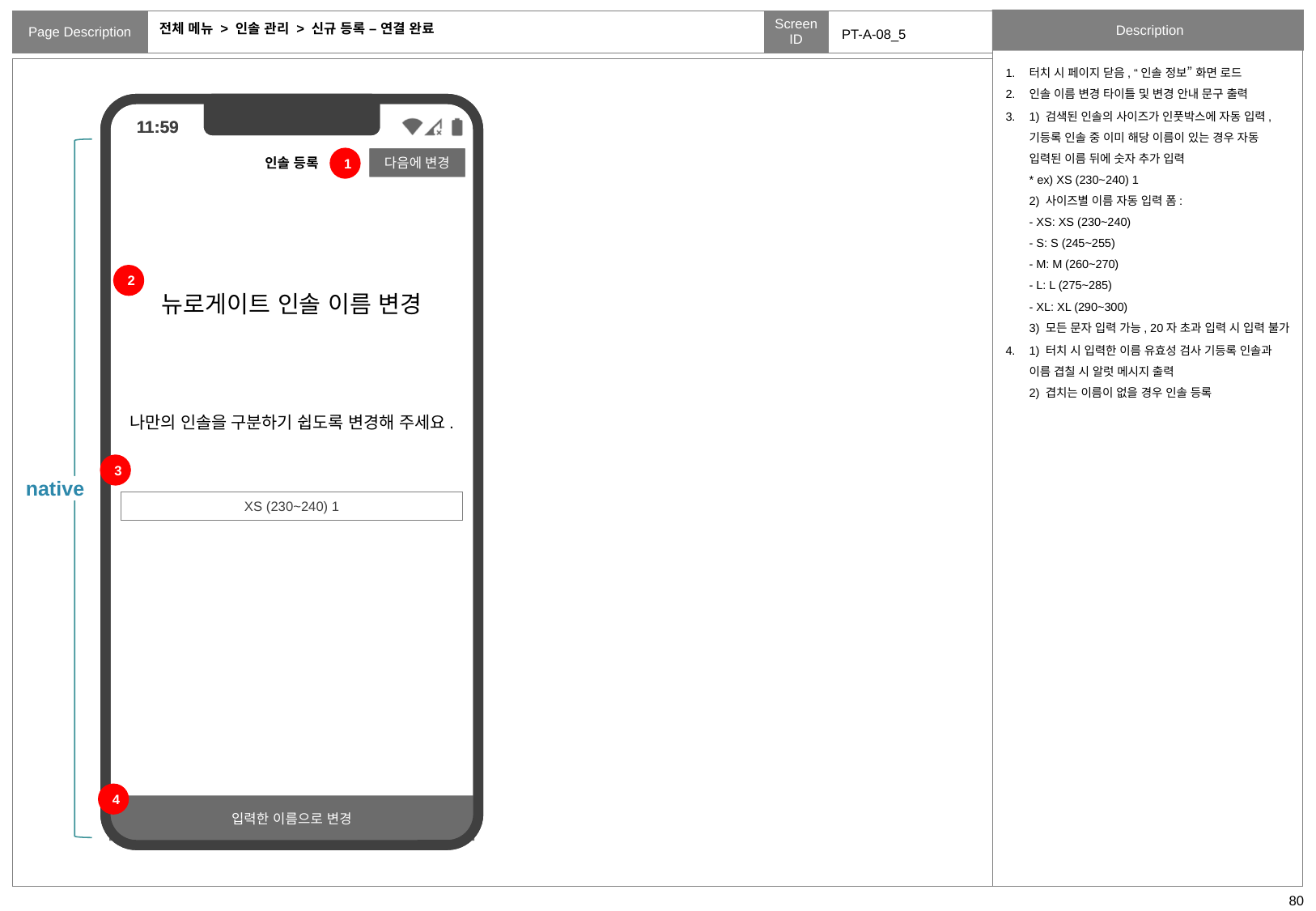

# 전체 메뉴 > 인솔 관리 > 신규 등록 – 연결 완료
PT-A-08_5
터치 시 페이지 닫음, “인솔 정보” 화면 로드
인솔 이름 변경 타이틀 및 변경 안내 문구 출력
1) 검색된 인솔의 사이즈가 인풋박스에 자동 입력, 기등록 인솔 중 이미 해당 이름이 있는 경우 자동 입력된 이름 뒤에 숫자 추가 입력
* ex) XS (230~240) 1
2) 사이즈별 이름 자동 입력 폼:
- XS: XS (230~240)
- S: S (245~255)
- M: M (260~270)
- L: L (275~285)
- XL: XL (290~300)
3) 모든 문자 입력 가능, 20자 초과 입력 시 입력 불가
1) 터치 시 입력한 이름 유효성 검사 기등록 인솔과 이름 겹칠 시 알럿 메시지 출력
2) 겹치는 이름이 없을 경우 인솔 등록

native
1
다음에 변경
2
뉴로게이트 인솔 이름 변경
나만의 인솔을 구분하기 쉽도록 변경해 주세요.
3
XS (230~240) 1
4
입력한 이름으로 변경